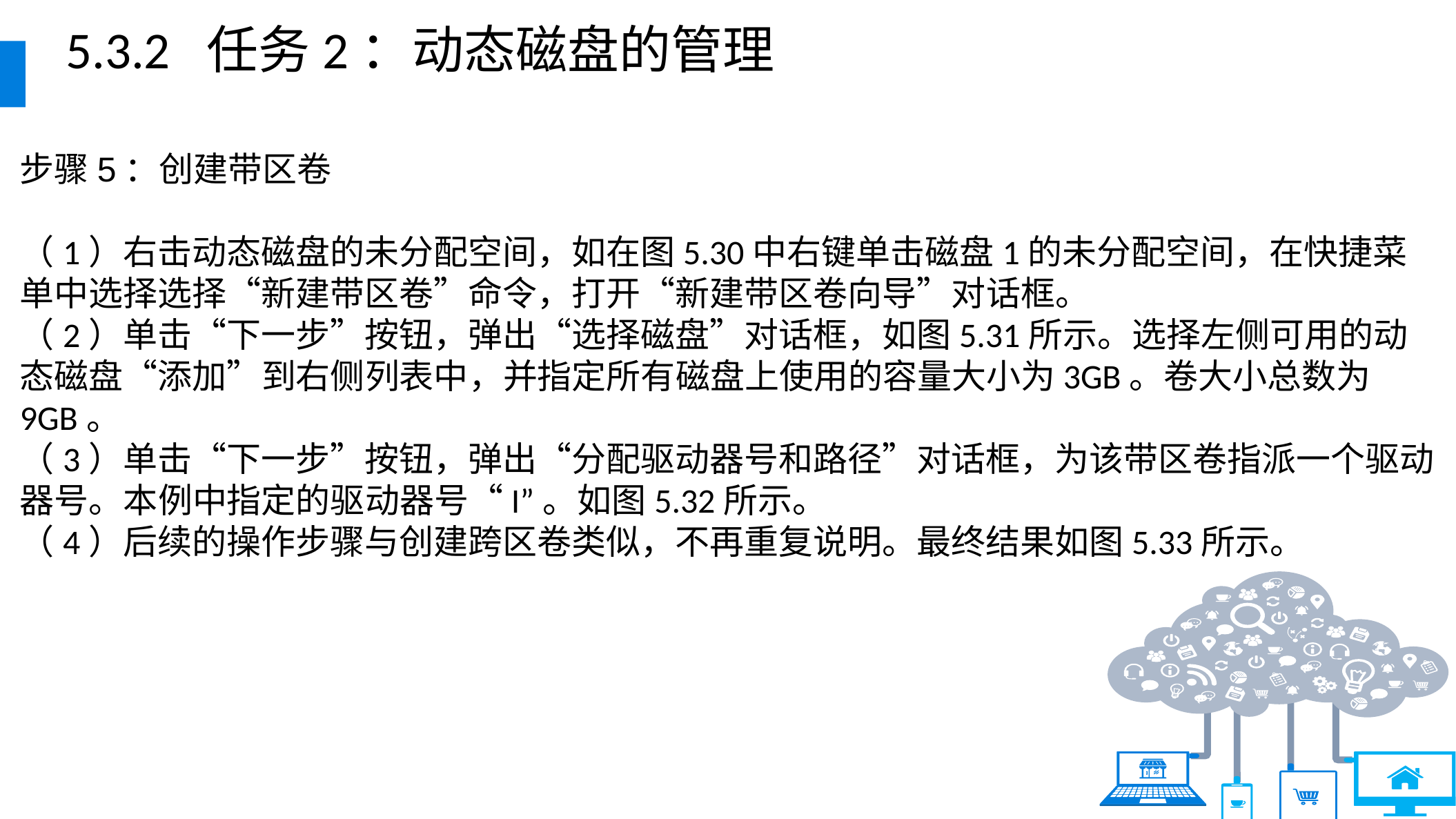

5.3.2  任务2：动态磁盘的管理

步骤5：创建带区卷

（1）右击动态磁盘的未分配空间，如在图5.30中右键单击磁盘1的未分配空间，在快捷菜单中选择选择“新建带区卷”命令，打开“新建带区卷向导”对话框。
（2）单击“下一步”按钮，弹出“选择磁盘”对话框，如图5.31所示。选择左侧可用的动态磁盘“添加”到右侧列表中，并指定所有磁盘上使用的容量大小为3GB。卷大小总数为9GB。
（3）单击“下一步”按钮，弹出“分配驱动器号和路径”对话框，为该带区卷指派一个驱动器号。本例中指定的驱动器号“I”。如图5.32所示。
（4）后续的操作步骤与创建跨区卷类似，不再重复说明。最终结果如图5.33所示。